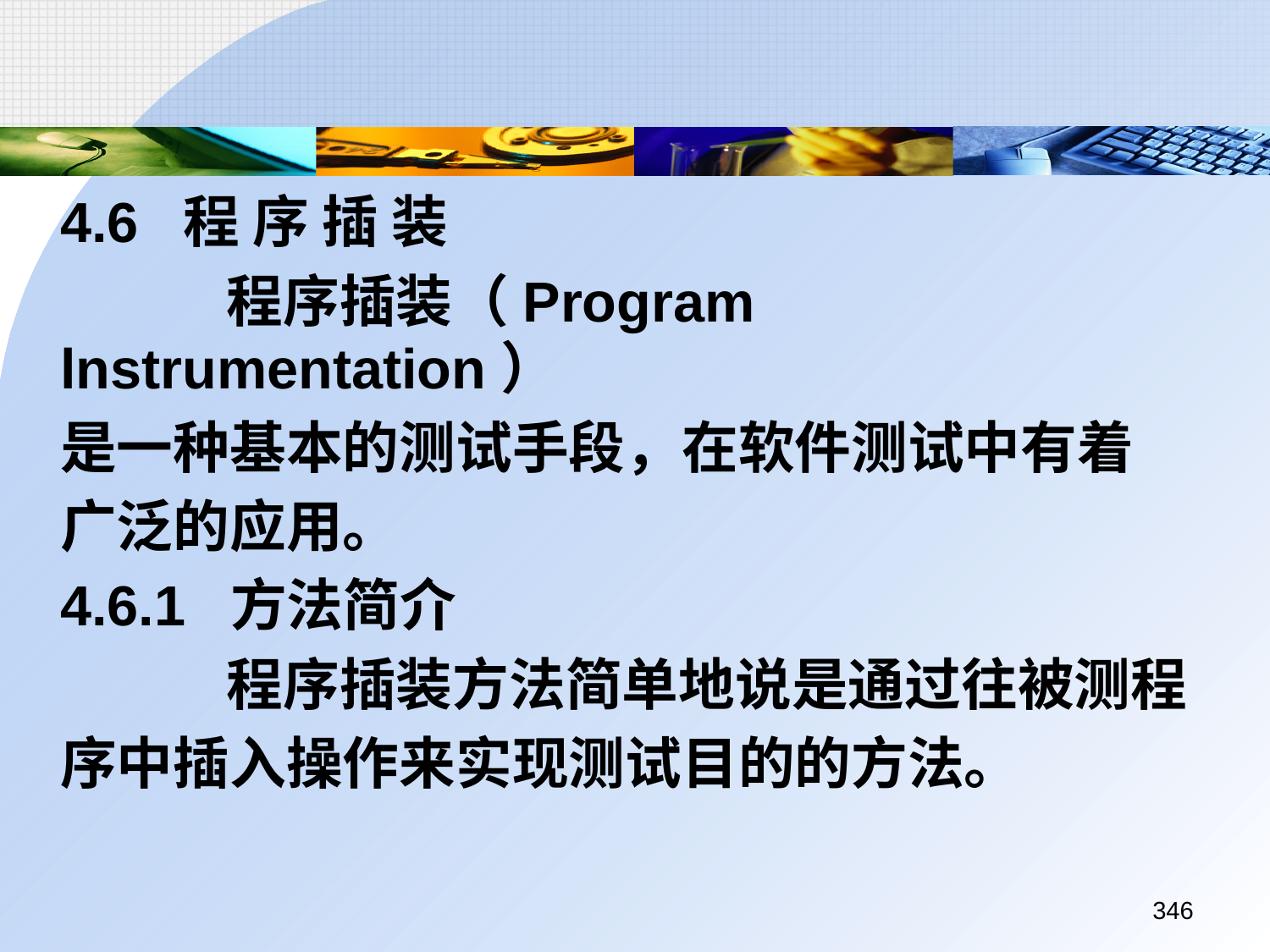

4.6  程 序 插 装
		  程序插装（Program lnstrumentation）
	是一种基本的测试手段，在软件测试中有着
	广泛的应用。
	4.6.1  方法简介
		  程序插装方法简单地说是通过往被测程
	序中插入操作来实现测试目的的方法。

346